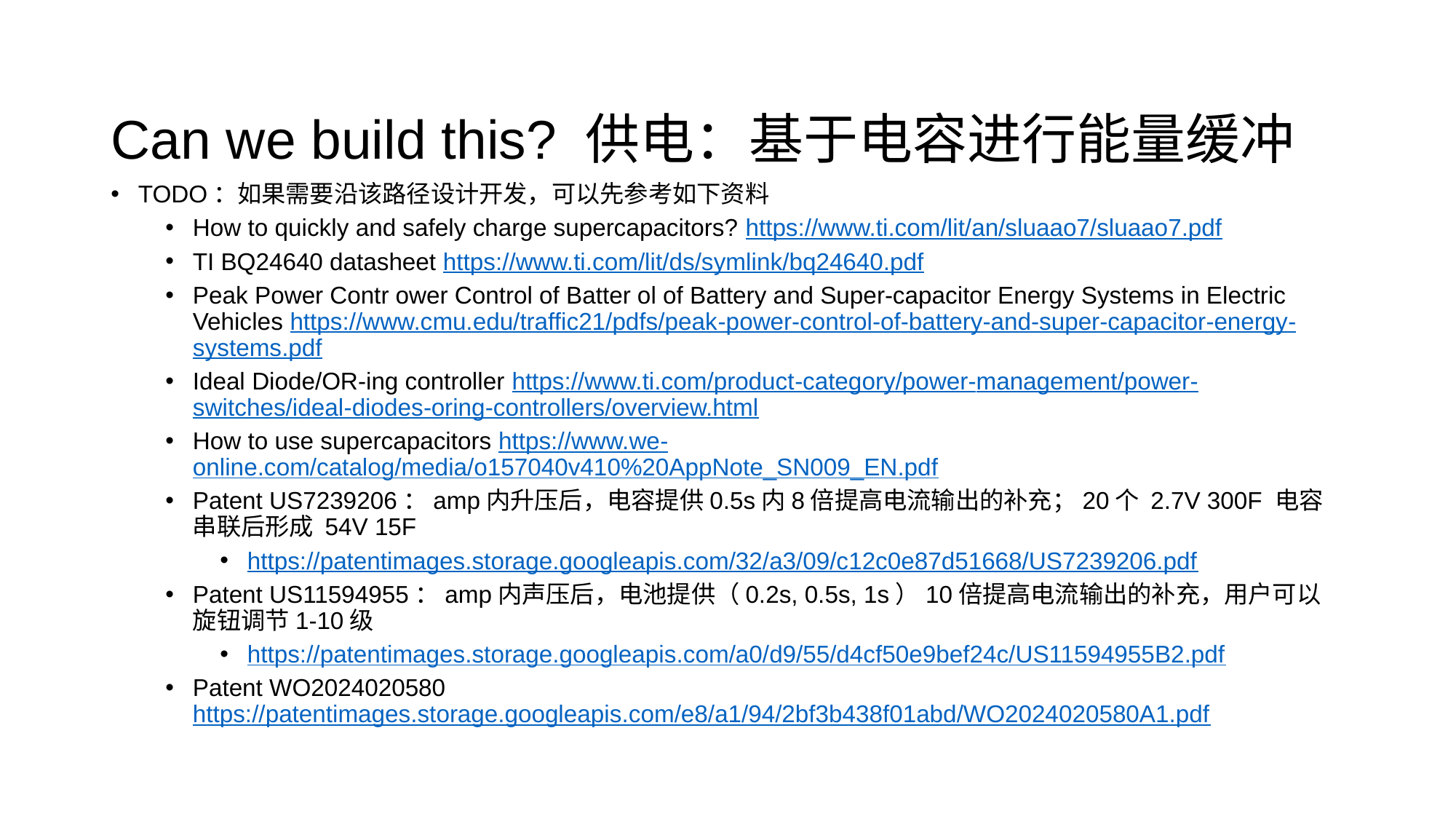

# Can we build this? 供电：基于电容进行能量缓冲
TODO：如果需要沿该路径设计开发，可以先参考如下资料
How to quickly and safely charge supercapacitors? https://www.ti.com/lit/an/sluaao7/sluaao7.pdf
TI BQ24640 datasheet https://www.ti.com/lit/ds/symlink/bq24640.pdf
Peak Power Contr ower Control of Batter ol of Battery and Super-capacitor Energy Systems in Electric Vehicles https://www.cmu.edu/traffic21/pdfs/peak-power-control-of-battery-and-super-capacitor-energy-systems.pdf
Ideal Diode/OR-ing controller https://www.ti.com/product-category/power-management/power-switches/ideal-diodes-oring-controllers/overview.html
How to use supercapacitors https://www.we-online.com/catalog/media/o157040v410%20AppNote_SN009_EN.pdf
Patent US7239206：amp内升压后，电容提供0.5s内8倍提高电流输出的补充；20个 2.7V 300F 电容串联后形成 54V 15F
https://patentimages.storage.googleapis.com/32/a3/09/c12c0e87d51668/US7239206.pdf
Patent US11594955：amp内声压后，电池提供（0.2s, 0.5s, 1s）10倍提高电流输出的补充，用户可以旋钮调节1-10级
https://patentimages.storage.googleapis.com/a0/d9/55/d4cf50e9bef24c/US11594955B2.pdf
Patent WO2024020580 https://patentimages.storage.googleapis.com/e8/a1/94/2bf3b438f01abd/WO2024020580A1.pdf